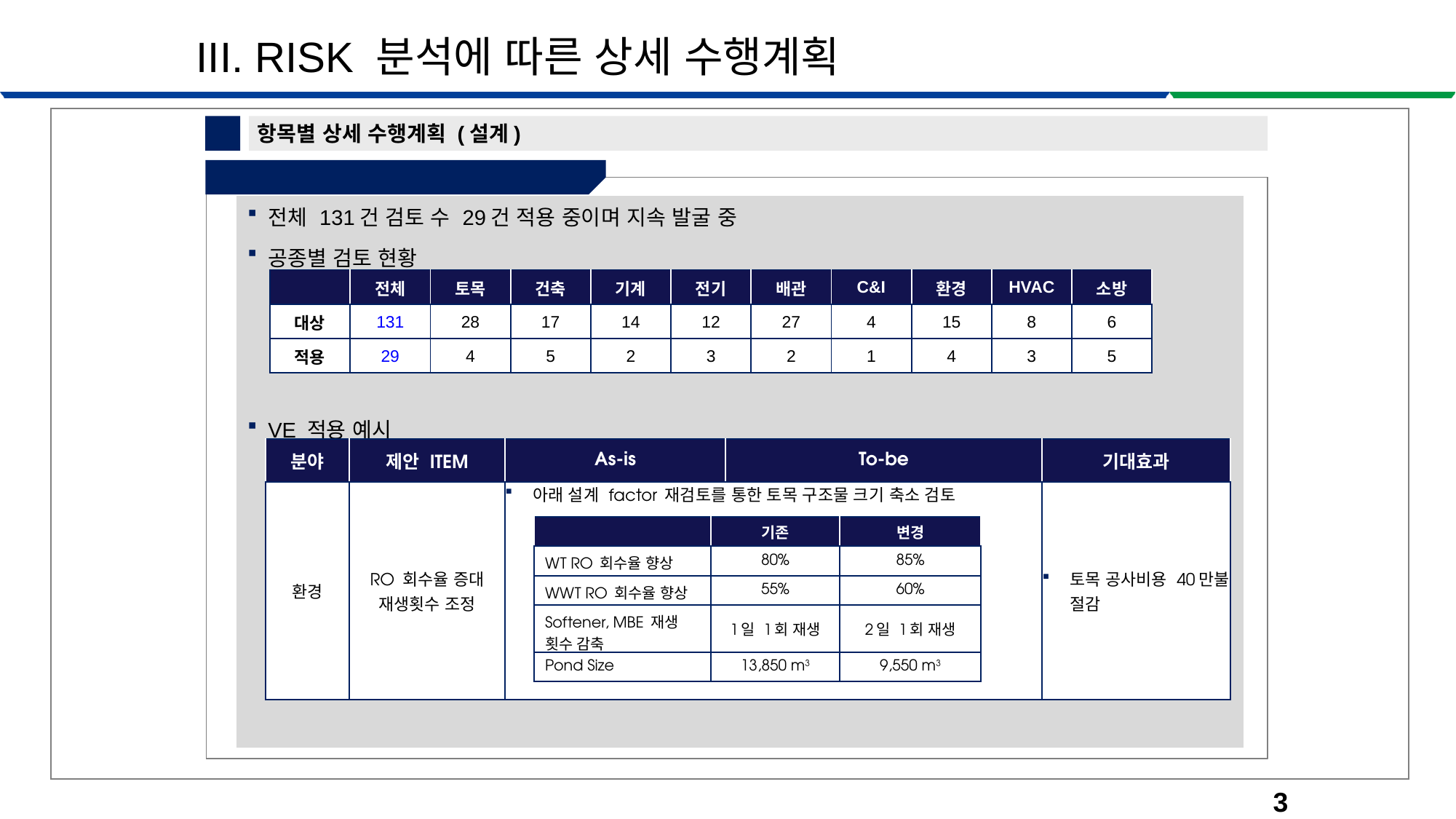

III. RISK 분석에 따른 상세 수행계획
3
항목별 상세 수행계획 (설계)
⑤ Value Engineering

| 전체 131건 검토 수 29건 적용 중이며 지속 발굴 중 공종별 검토 현황 VE 적용 예시 |
| --- |
|  | 전체 | 토목 | 건축 | 기계 | 전기 | 배관 | C&I | 환경 | HVAC | 소방 |
| --- | --- | --- | --- | --- | --- | --- | --- | --- | --- | --- |
| 대상 | 131 | 28 | 17 | 14 | 12 | 27 | 4 | 15 | 8 | 6 |
| 적용 | 29 | 4 | 5 | 2 | 3 | 2 | 1 | 4 | 3 | 5 |
| 분야 | 제안 ITEM | As-is | To-be | 기대효과 |
| --- | --- | --- | --- | --- |
| 환경 | RO 회수율 증대 재생횟수 조정 | 아래 설계 factor 재검토를 통한 토목 구조물 크기 축소 검토 |  | 토목 공사비용 40만불 절감 |
|  | 기존 | 변경 |
| --- | --- | --- |
| WT RO 회수율 향상 | 80% | 85% |
| WWT RO 회수율 향상 | 55% | 60% |
| Softener, MBE 재생 횟수 감축 | 1일 1회 재생 | 2일 1회 재생 |
| Pond Size | 13,850 m3 | 9,550 m3 |
38